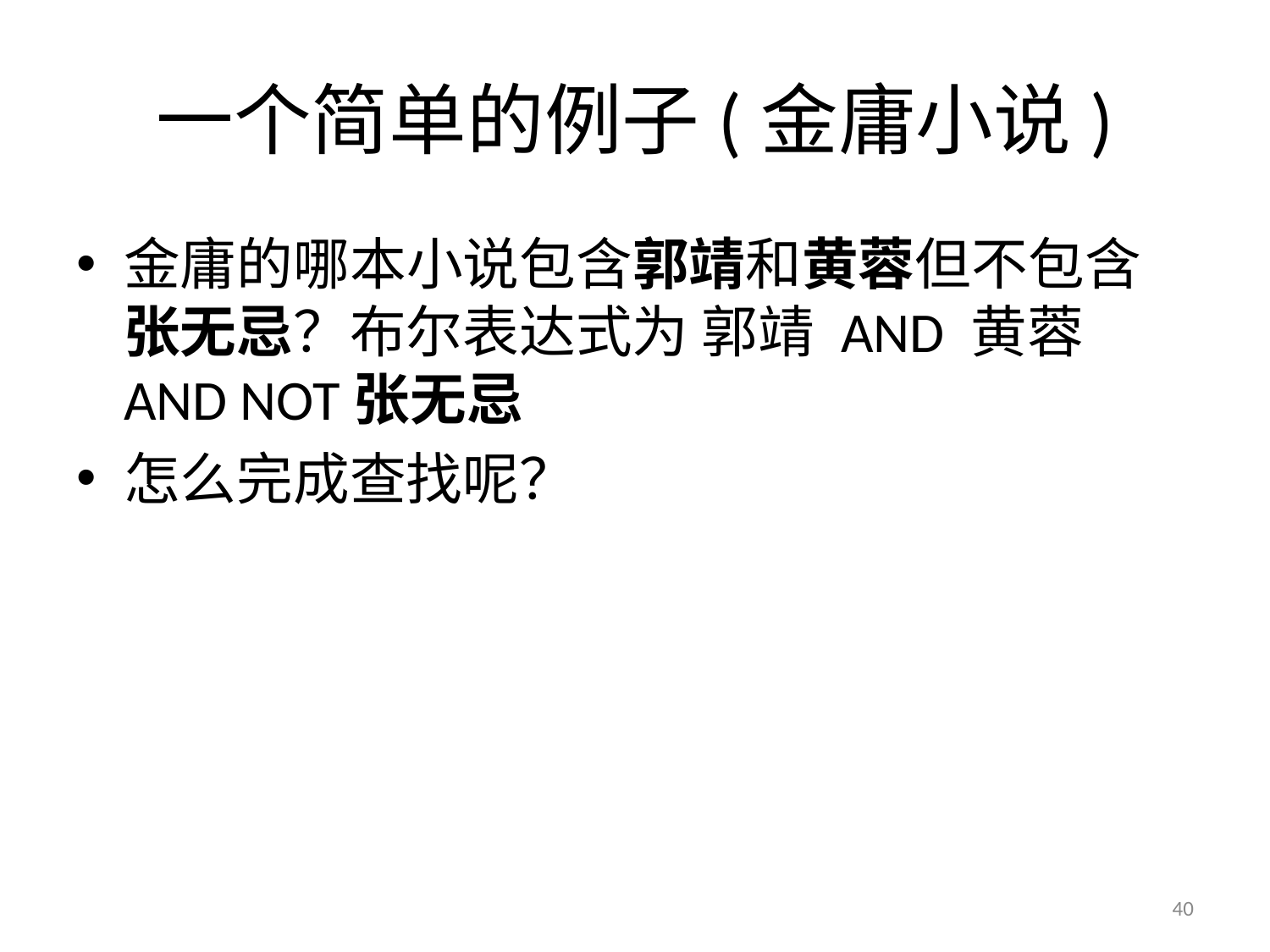

# 一个简单的例子(金庸小说)
金庸的哪本小说包含郭靖和黄蓉但不包含张无忌？布尔表达式为 郭靖 AND 黄蓉 AND NOT张无忌
怎么完成查找呢？
40